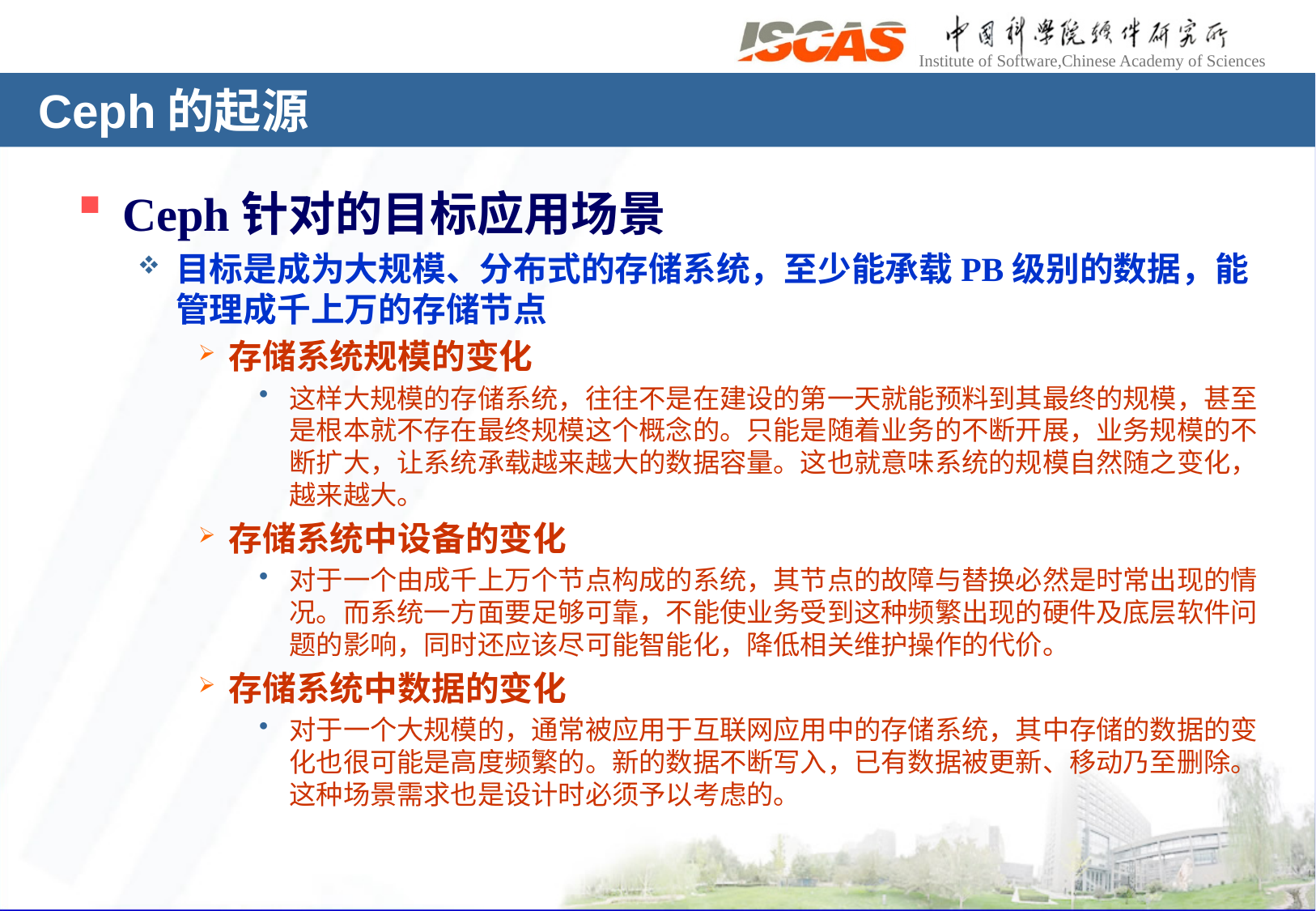

# Ceph的起源
Ceph针对的目标应用场景
目标是成为大规模、分布式的存储系统，至少能承载PB级别的数据，能管理成千上万的存储节点
存储系统规模的变化
这样大规模的存储系统，往往不是在建设的第一天就能预料到其最终的规模，甚至是根本就不存在最终规模这个概念的。只能是随着业务的不断开展，业务规模的不断扩大，让系统承载越来越大的数据容量。这也就意味系统的规模自然随之变化，越来越大。
存储系统中设备的变化
对于一个由成千上万个节点构成的系统，其节点的故障与替换必然是时常出现的情况。而系统一方面要足够可靠，不能使业务受到这种频繁出现的硬件及底层软件问题的影响，同时还应该尽可能智能化，降低相关维护操作的代价。
存储系统中数据的变化
对于一个大规模的，通常被应用于互联网应用中的存储系统，其中存储的数据的变化也很可能是高度频繁的。新的数据不断写入，已有数据被更新、移动乃至删除。这种场景需求也是设计时必须予以考虑的。